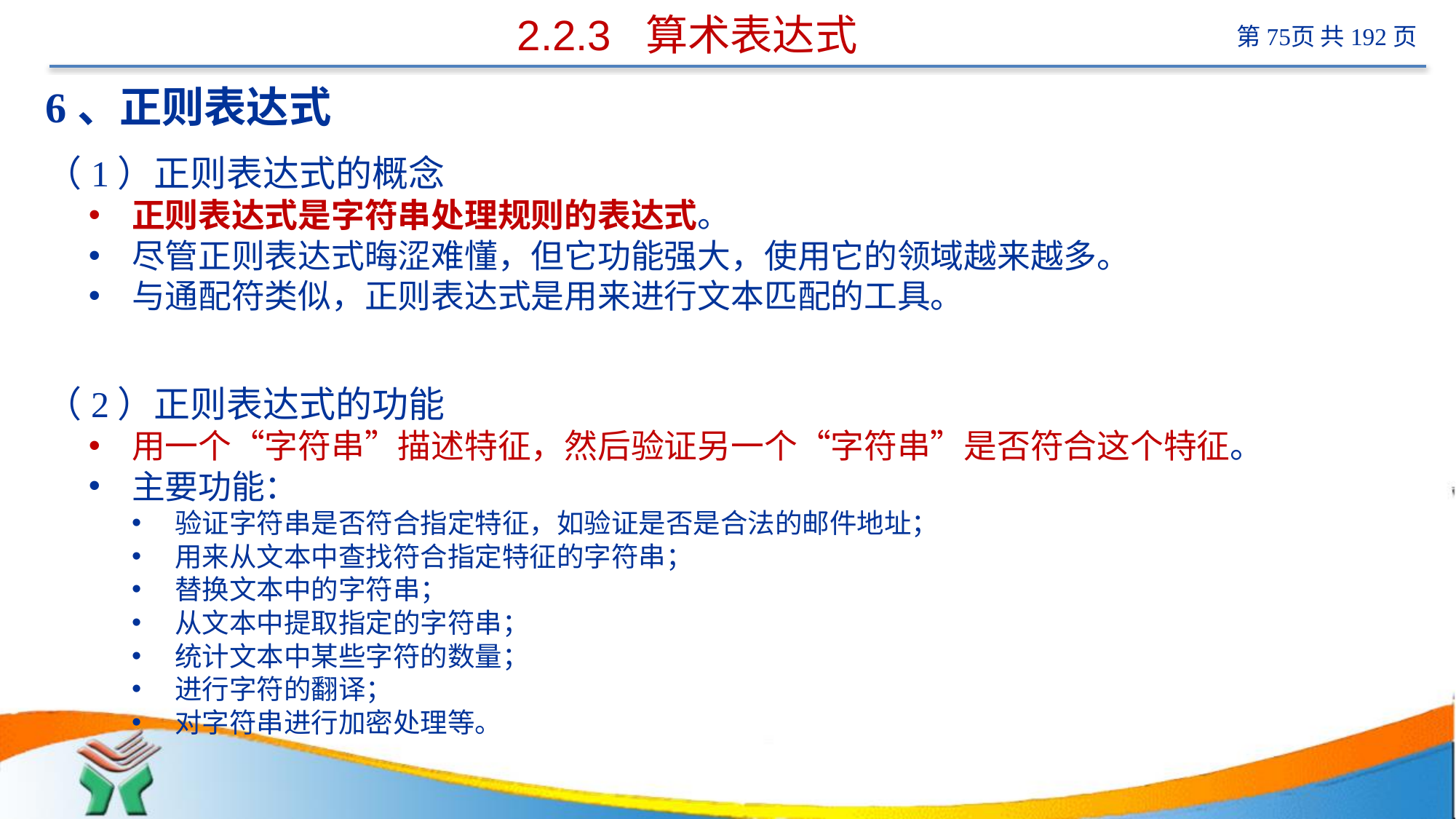

# 2.2.3  算术表达式
6、正则表达式

（1）正则表达式的概念
正则表达式是字符串处理规则的表达式。
尽管正则表达式晦涩难懂，但它功能强大，使用它的领域越来越多。
与通配符类似，正则表达式是用来进行文本匹配的工具。

（2）正则表达式的功能
用一个“字符串”描述特征，然后验证另一个“字符串”是否符合这个特征。
主要功能：
验证字符串是否符合指定特征，如验证是否是合法的邮件地址；
用来从文本中查找符合指定特征的字符串；
替换文本中的字符串；
从文本中提取指定的字符串；
统计文本中某些字符的数量；
进行字符的翻译；
对字符串进行加密处理等。